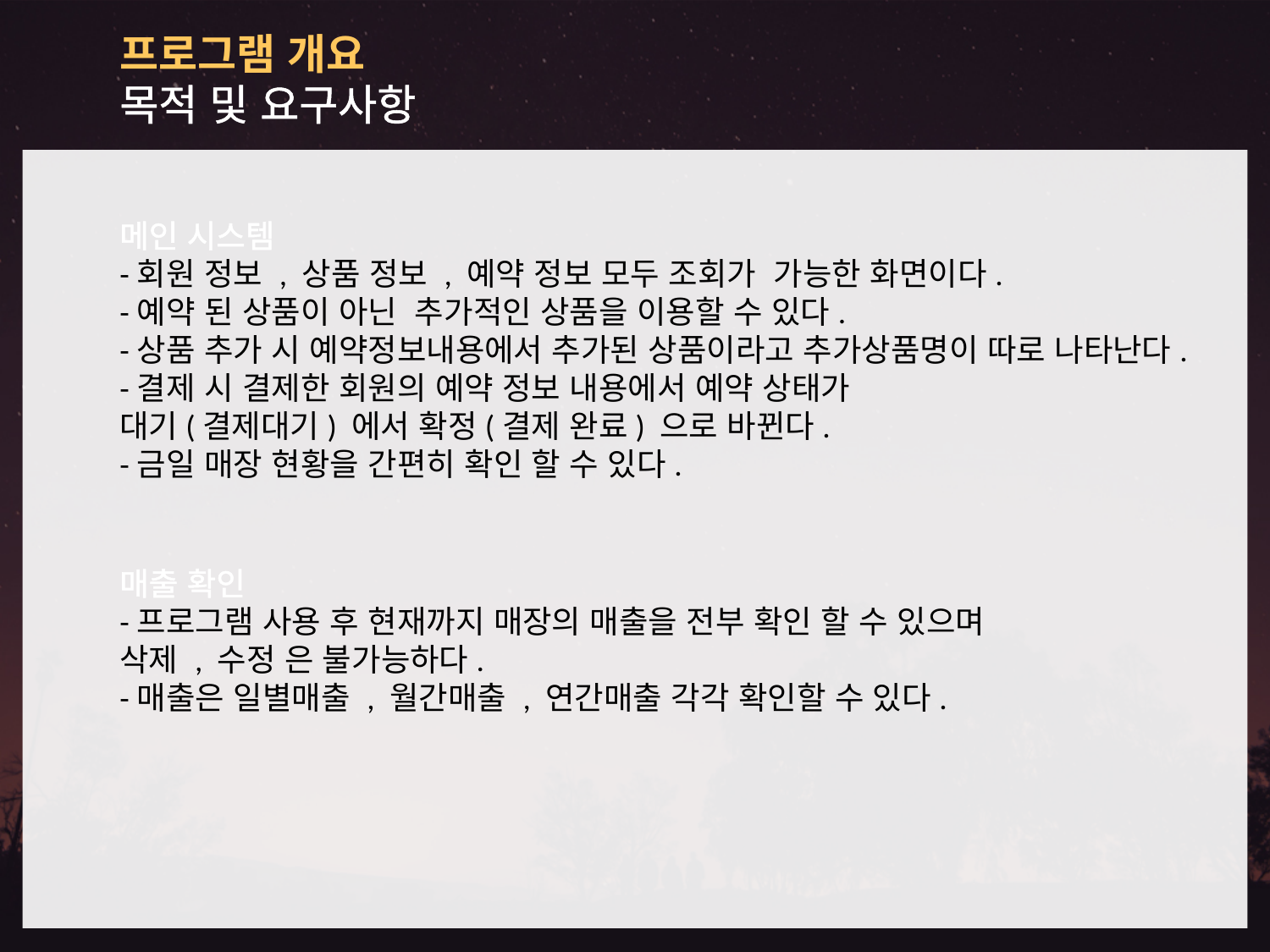

프로그램 개요
목적 및 요구사항

메인 시스템
-회원 정보 , 상품 정보 , 예약 정보 모두 조회가  가능한 화면이다.
-예약 된 상품이 아닌  추가적인 상품을 이용할 수 있다.
-상품 추가 시 예약정보내용에서 추가된 상품이라고 추가상품명이 따로 나타난다.
-결제 시 결제한 회원의 예약 정보 내용에서 예약 상태가
대기(결제대기) 에서 확정(결제 완료) 으로 바뀐다.
-금일 매장 현황을 간편히 확인 할 수 있다.
매출 확인
-프로그램 사용 후 현재까지 매장의 매출을 전부 확인 할 수 있으며
삭제 , 수정 은 불가능하다.
-매출은 일별매출 , 월간매출 , 연간매출 각각 확인할 수 있다.